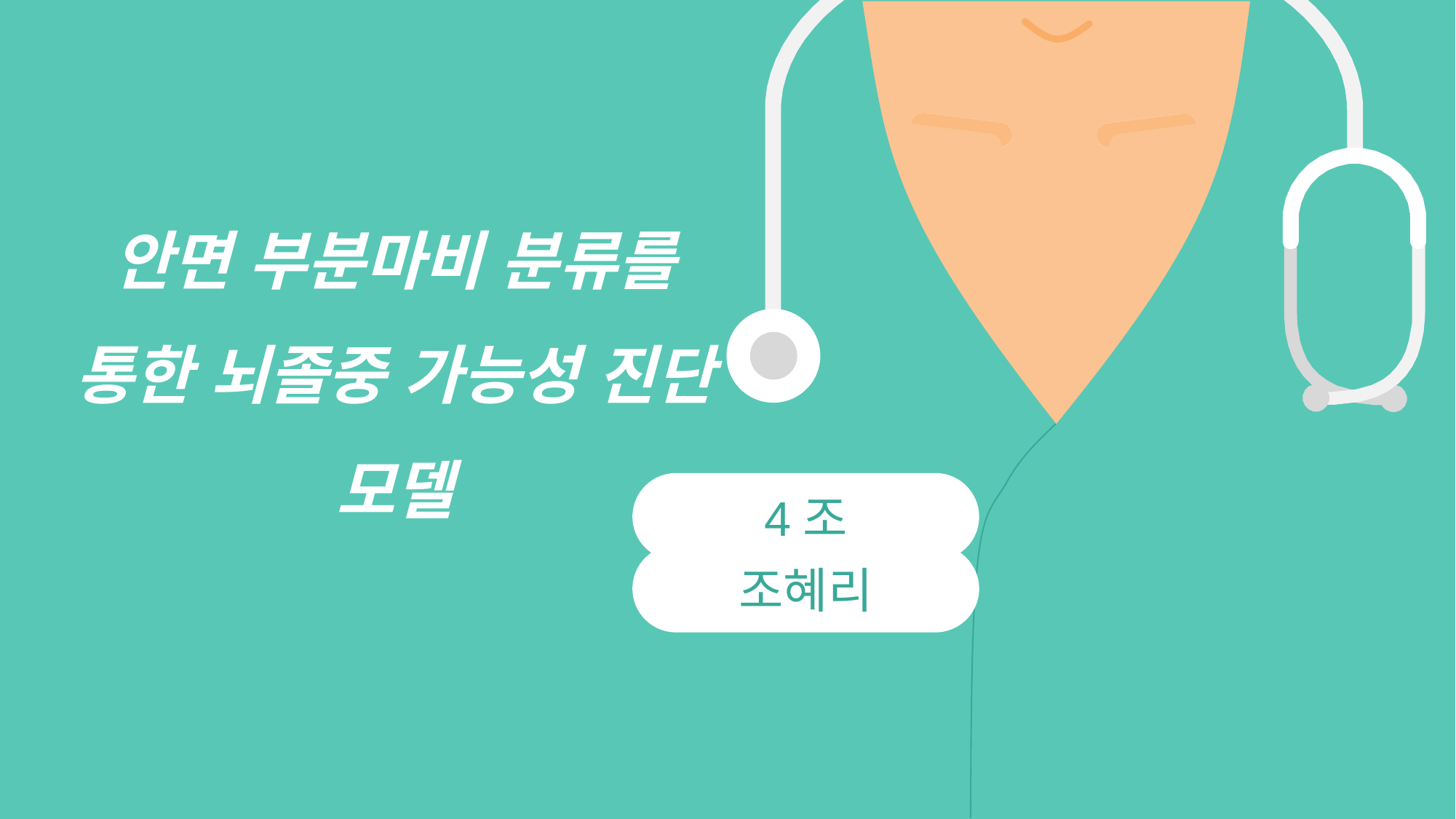

안면 부분마비 분류를 통한 뇌졸중 가능성 진단 모델

4조

4조
조혜리
조혜리